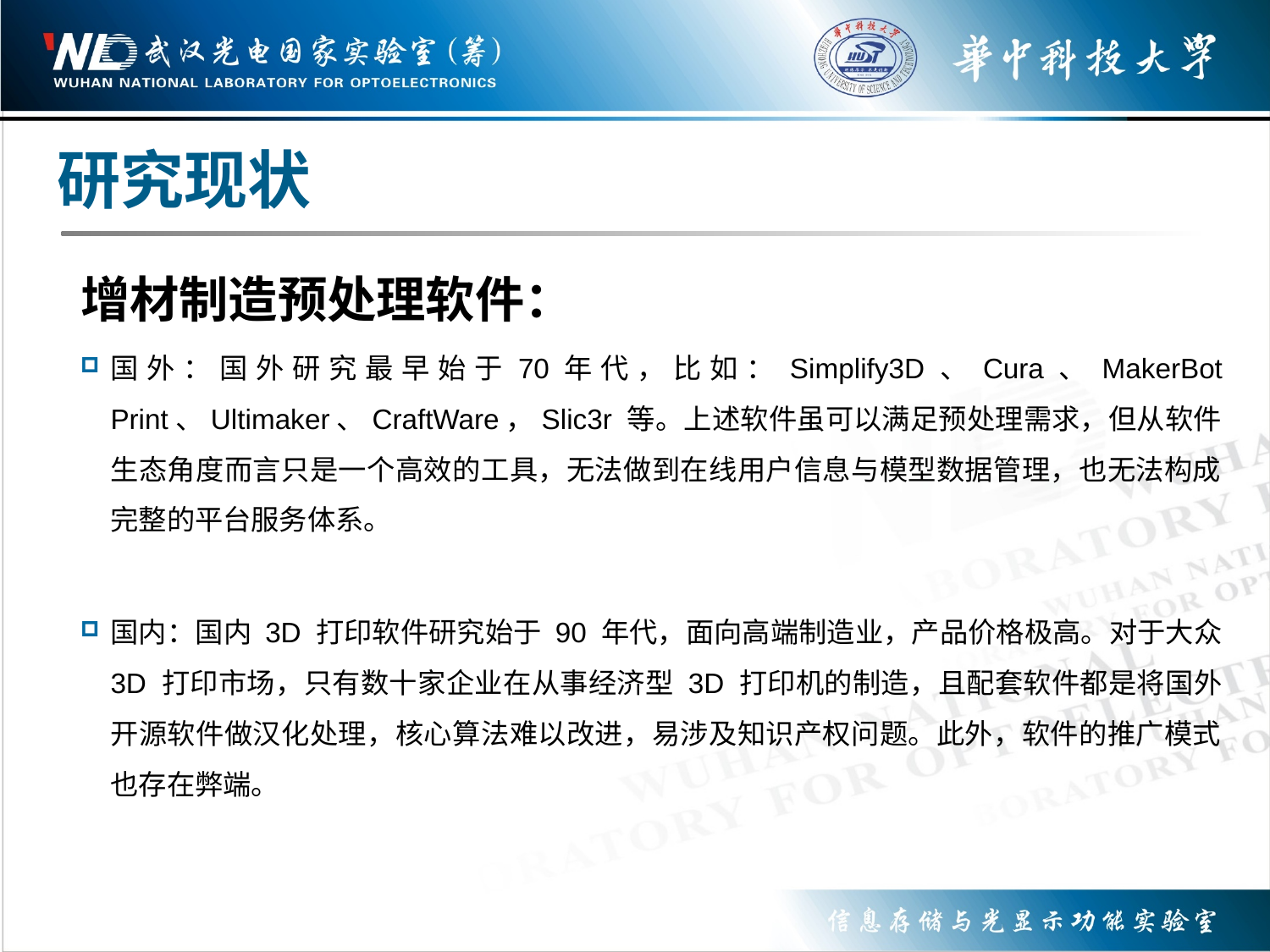

研究现状
增材制造预处理软件：
国外：国外研究最早始于70年代，比如：Simplify3D、Cura、MakerBot Print、Ultimaker、CraftWare，Slic3r 等。上述软件虽可以满足预处理需求，但从软件生态角度而言只是一个高效的工具，无法做到在线用户信息与模型数据管理，也无法构成完整的平台服务体系。

国内：国内 3D 打印软件研究始于 90 年代，面向高端制造业，产品价格极高。对于大众 3D 打印市场，只有数十家企业在从事经济型 3D 打印机的制造，且配套软件都是将国外开源软件做汉化处理，核心算法难以改进，易涉及知识产权问题。此外，软件的推广模式也存在弊端。